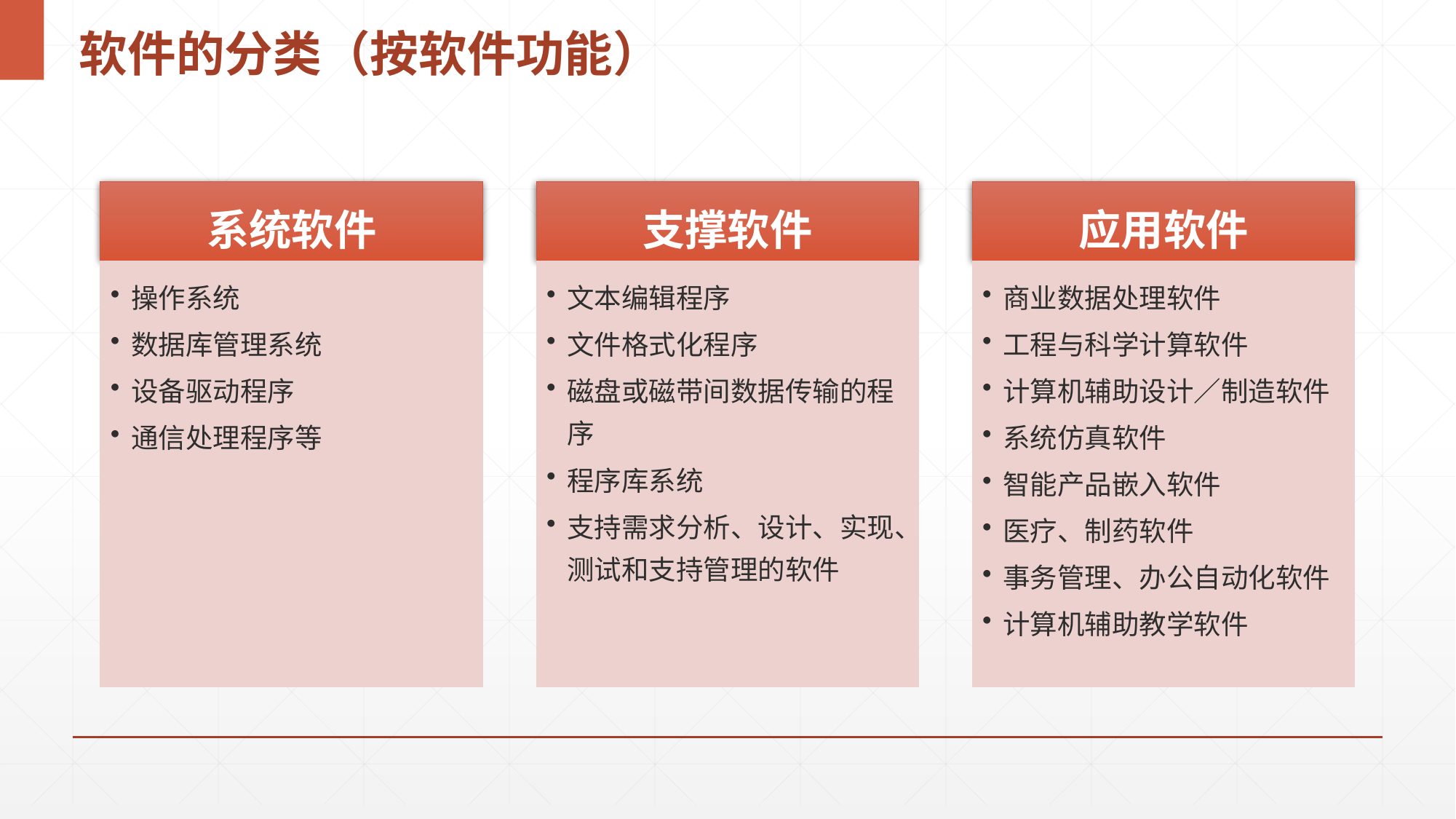

# 软件的分类（按软件功能）
系统软件
支撑软件
应用软件
操作系统
数据库管理系统
设备驱动程序
通信处理程序等
文本编辑程序
文件格式化程序
磁盘或磁带间数据传输的程序
程序库系统
支持需求分析、设计、实现、测试和支持管理的软件
商业数据处理软件
工程与科学计算软件
计算机辅助设计／制造软件
系统仿真软件
智能产品嵌入软件
医疗、制药软件
事务管理、办公自动化软件
计算机辅助教学软件